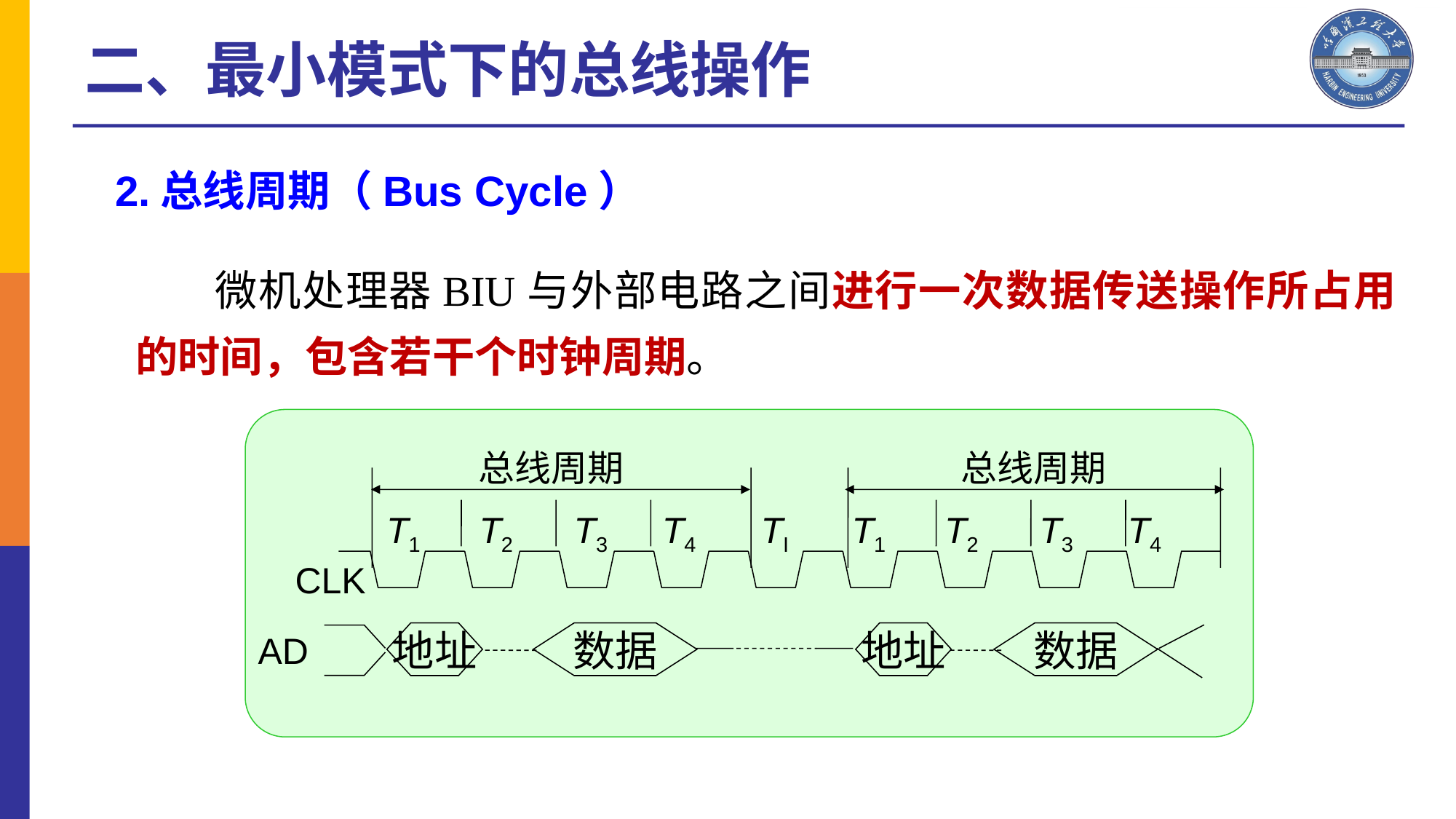

二、最小模式下的总线操作
2.总线周期（Bus Cycle）
微机处理器BIU与外部电路之间进行一次数据传送操作所占用的时间，包含若干个时钟周期。

总线周期
总线周期

T1
T2
T3
T4
TI
T1
T2
T3
T4

CLK
AD
地址
数据
地址
数据